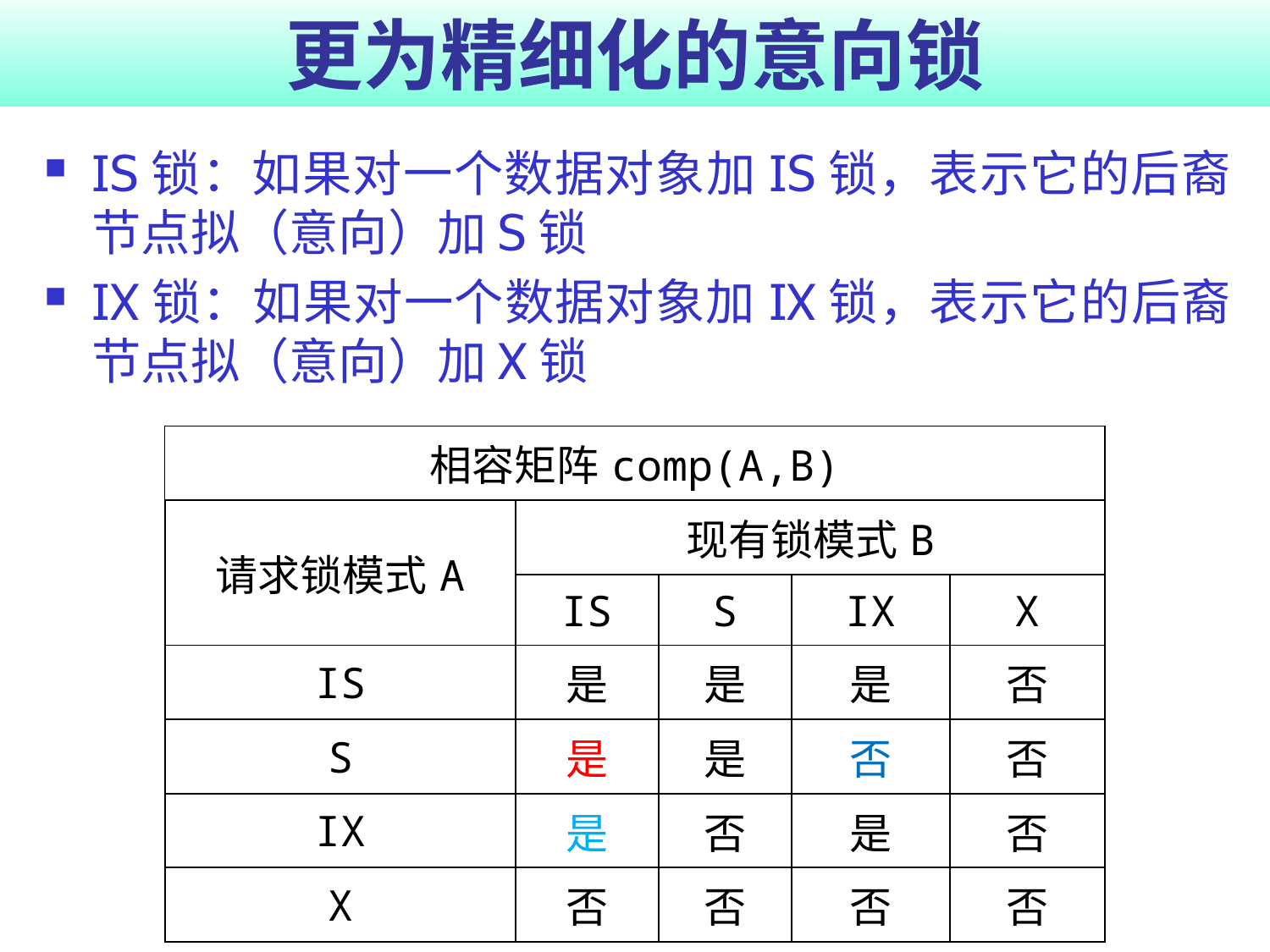

# 更为精细化的意向锁
IS锁：如果对一个数据对象加IS锁，表示它的后裔节点拟（意向）加S锁
IX锁：如果对一个数据对象加IX锁，表示它的后裔节点拟（意向）加X锁
| 相容矩阵comp(A,B) |  |  |  |  |
| --- | --- | --- | --- | --- |
| 请求锁模式A | 现有锁模式B |  |  |  |
|  | IS | S | IX | X |
| IS | 是 | 是 | 是 | 否 |
| S | 是 | 是 | 否 | 否 |
| IX | 是 | 否 | 是 | 否 |
| X | 否 | 否 | 否 | 否 |